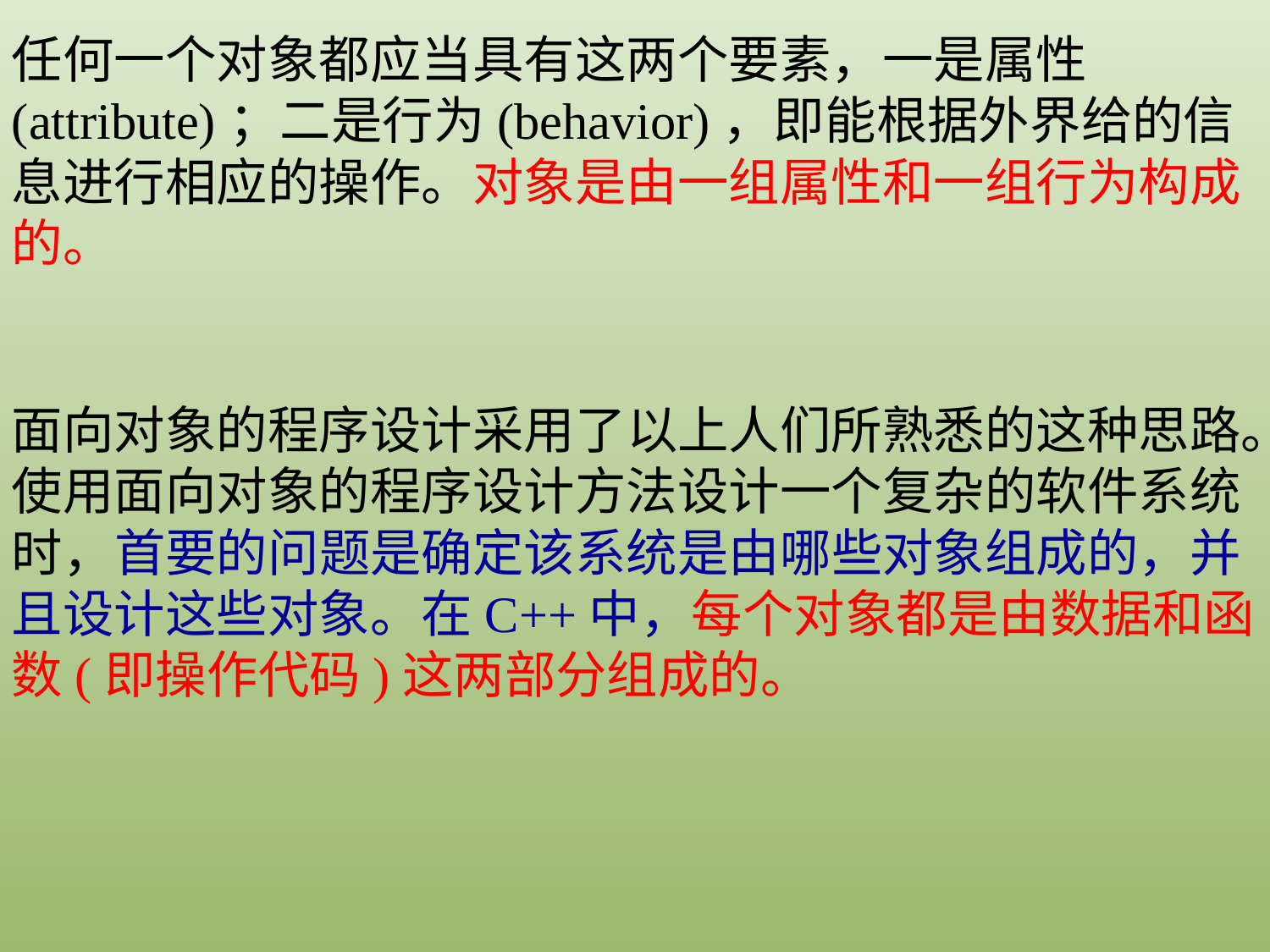

任何一个对象都应当具有这两个要素，一是属性(attribute)；二是行为(behavior)，即能根据外界给的信息进行相应的操作。对象是由一组属性和一组行为构成的。
面向对象的程序设计采用了以上人们所熟悉的这种思路。使用面向对象的程序设计方法设计一个复杂的软件系统时，首要的问题是确定该系统是由哪些对象组成的，并且设计这些对象。在C++中，每个对象都是由数据和函数(即操作代码)这两部分组成的。
588